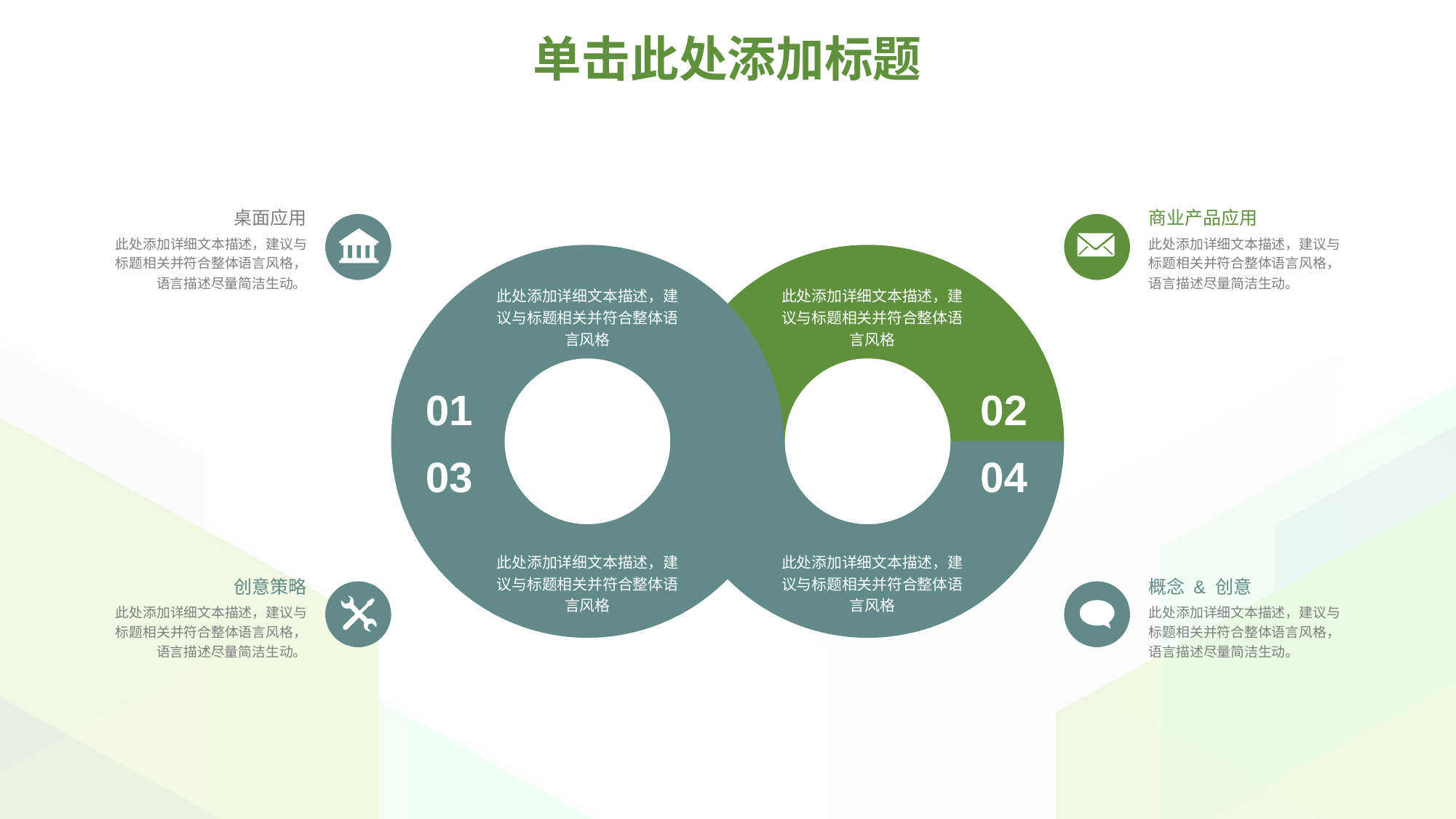

# 单击此处添加标题

商业产品应用
桌面应用

此处添加详细文本描述，建议与标题相关并符合整体语言风格，语言描述尽量简洁生动。
此处添加详细文本描述，建议与标题相关并符合整体语言风格，语言描述尽量简洁生动。

此处添加详细文本描述，建议与标题相关并符合整体语言风格
此处添加详细文本描述，建议与标题相关并符合整体语言风格
01
02
03
04
此处添加详细文本描述，建议与标题相关并符合整体语言风格
此处添加详细文本描述，建议与标题相关并符合整体语言风格
创意策略
概念 & 创意

此处添加详细文本描述，建议与标题相关并符合整体语言风格，语言描述尽量简洁生动。
此处添加详细文本描述，建议与标题相关并符合整体语言风格，语言描述尽量简洁生动。